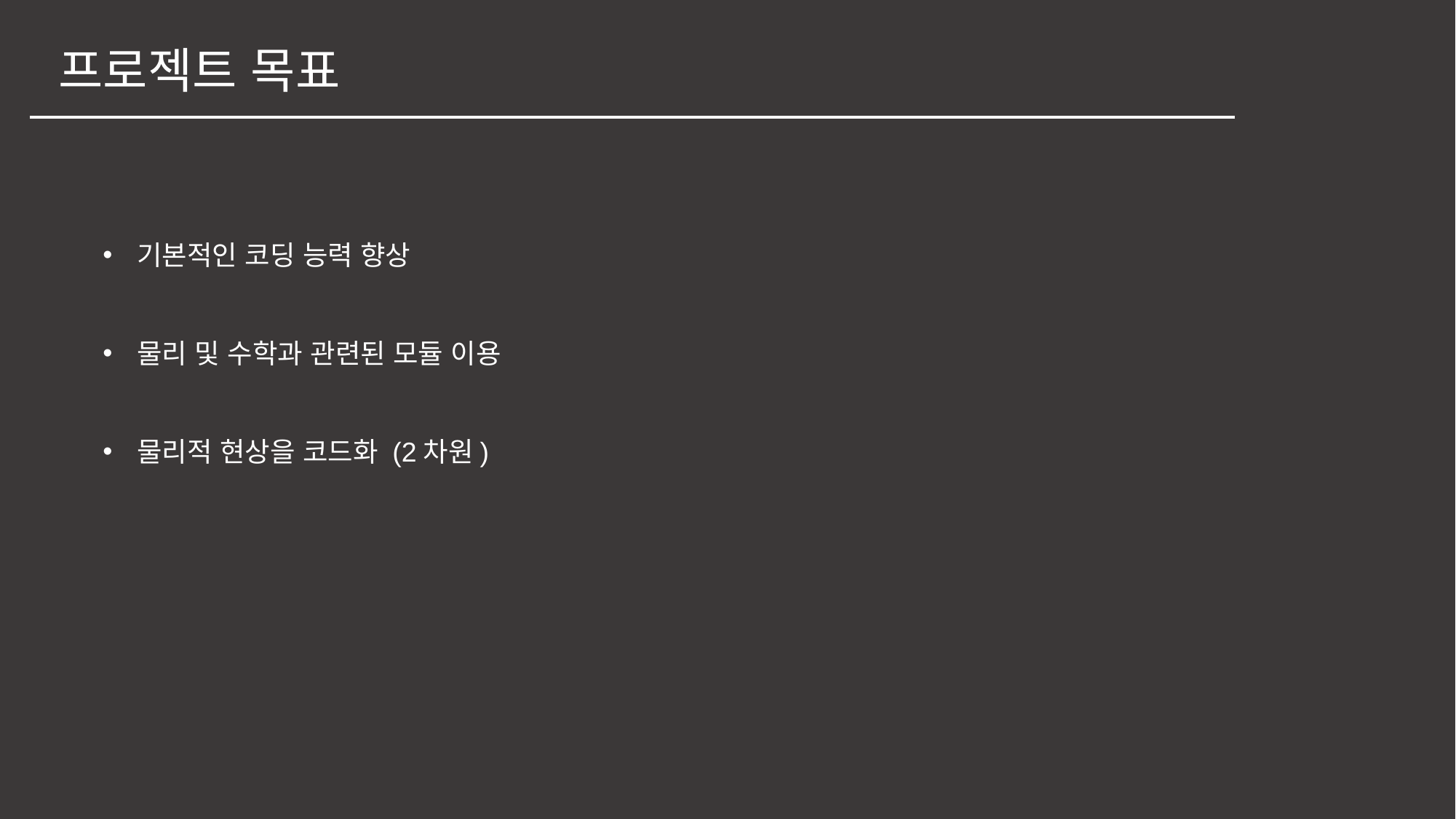

프로젝트 목표
기본적인 코딩 능력 향상
물리 및 수학과 관련된 모듈 이용
물리적 현상을 코드화 (2차원)